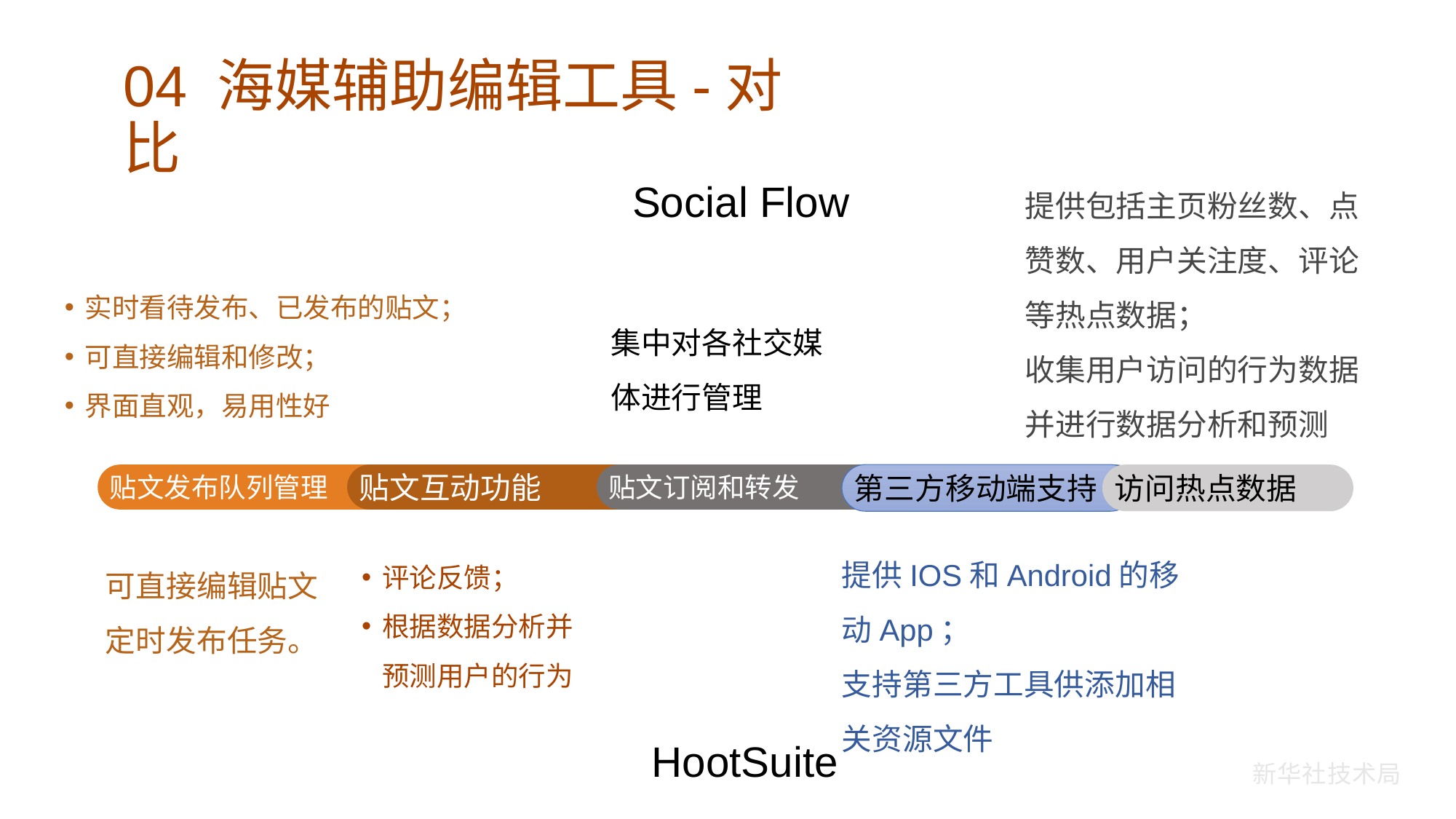

04 海媒辅助编辑工具-对比
提供包括主页粉丝数、点赞数、用户关注度、评论等热点数据；
收集用户访问的行为数据并进行数据分析和预测
Social Flow

实时看待发布、已发布的贴文；
可直接编辑和修改；
界面直观，易用性好
集中对各社交媒体进行管理
贴文互动功能

访问热点数据

第三方移动端支持

贴文发布队列管理

贴文订阅和转发
提供IOS和Android的移动App；
支持第三方工具供添加相关资源文件
评论反馈；
根据数据分析并预测用户的行为
可直接编辑贴文
定时发布任务。
HootSuite

新华社技术局